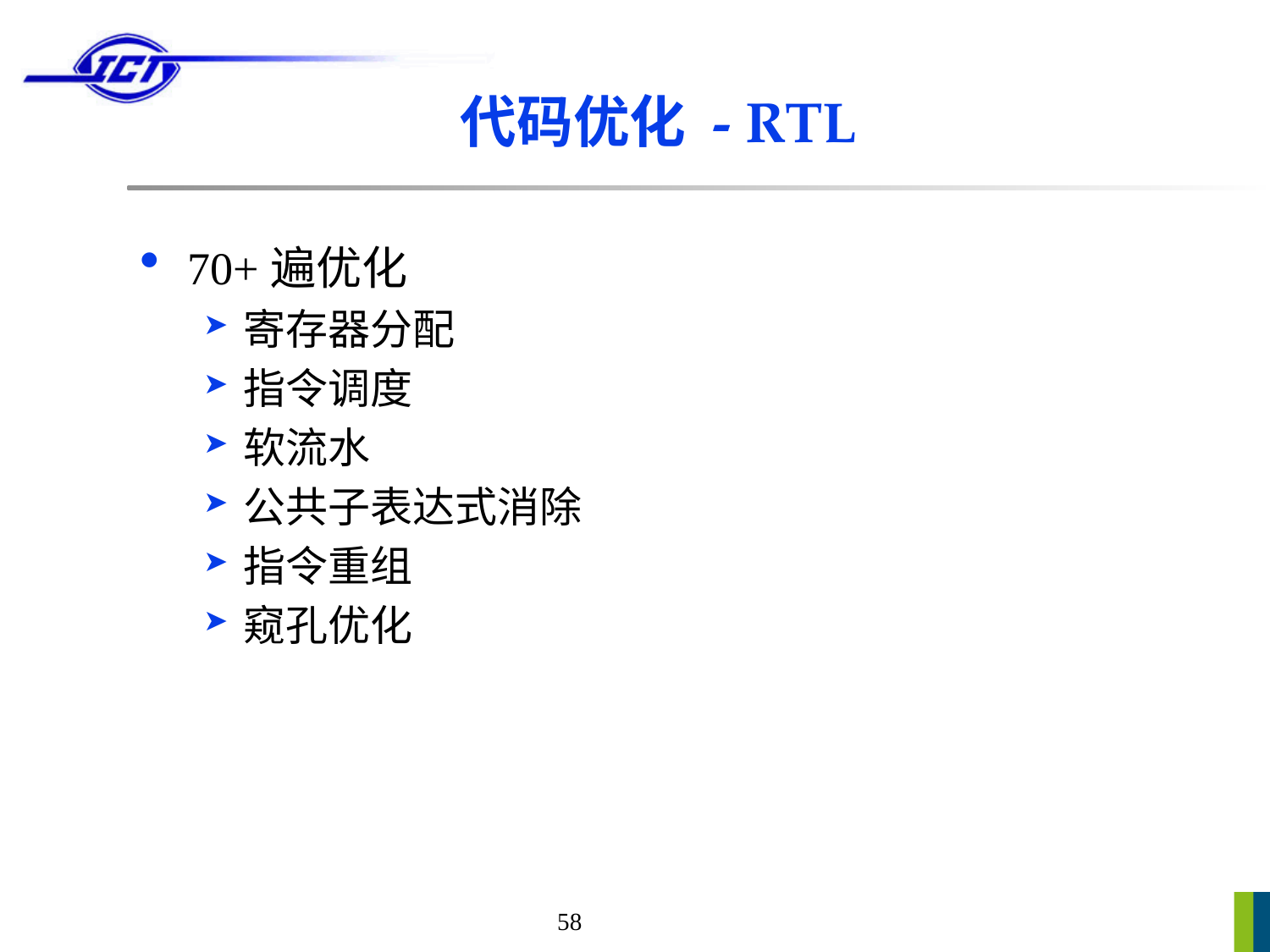

# 代码优化 - RTL
70+遍优化
寄存器分配
指令调度
软流水
公共子表达式消除
指令重组
窥孔优化